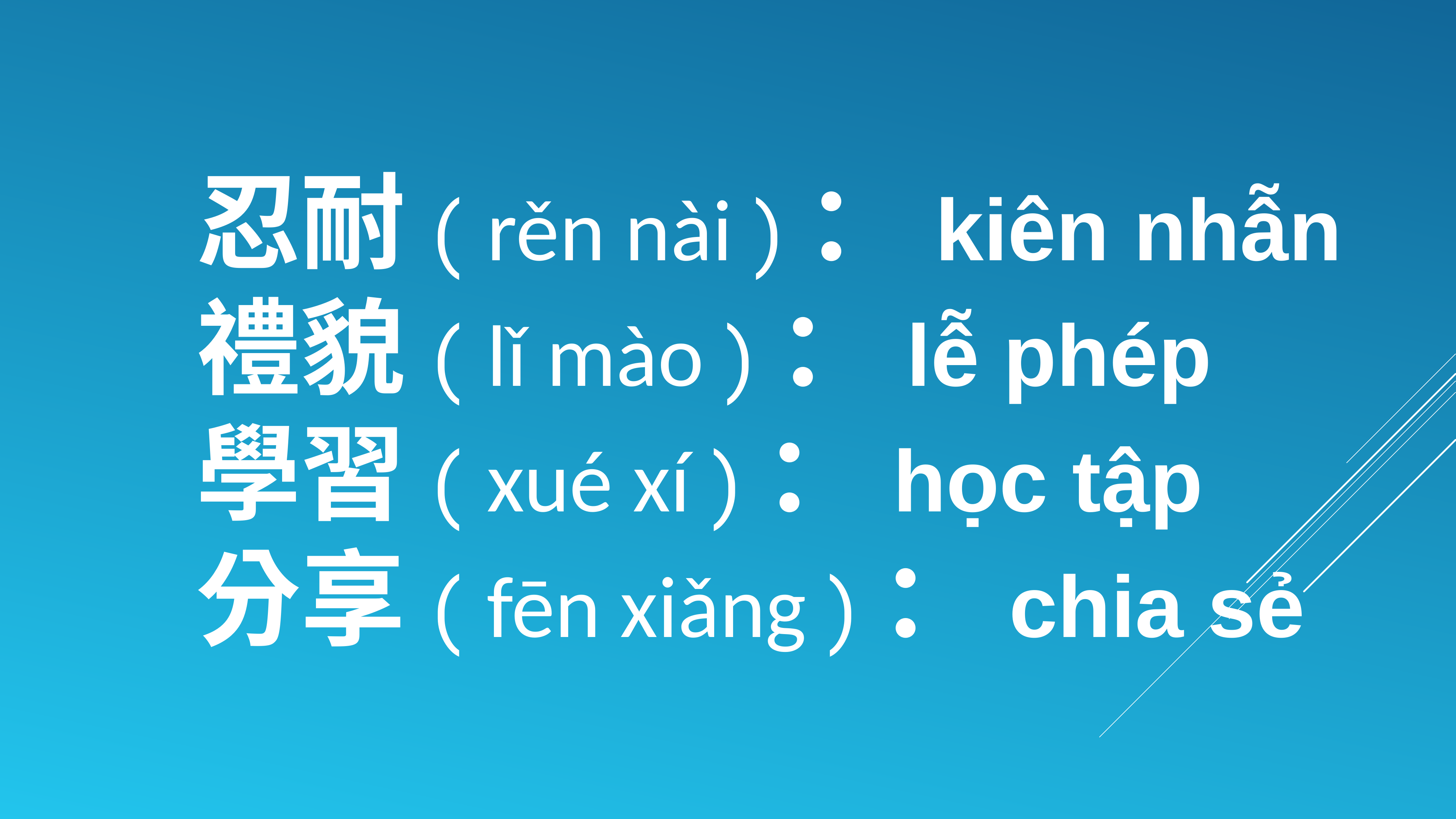

忍耐( rěn nài )：kiên nhẫn
  禮貌( lǐ mào )：lễ phép
  學習( xué xí )：học tập
  分享( fēn xiǎng )：chia sẻ